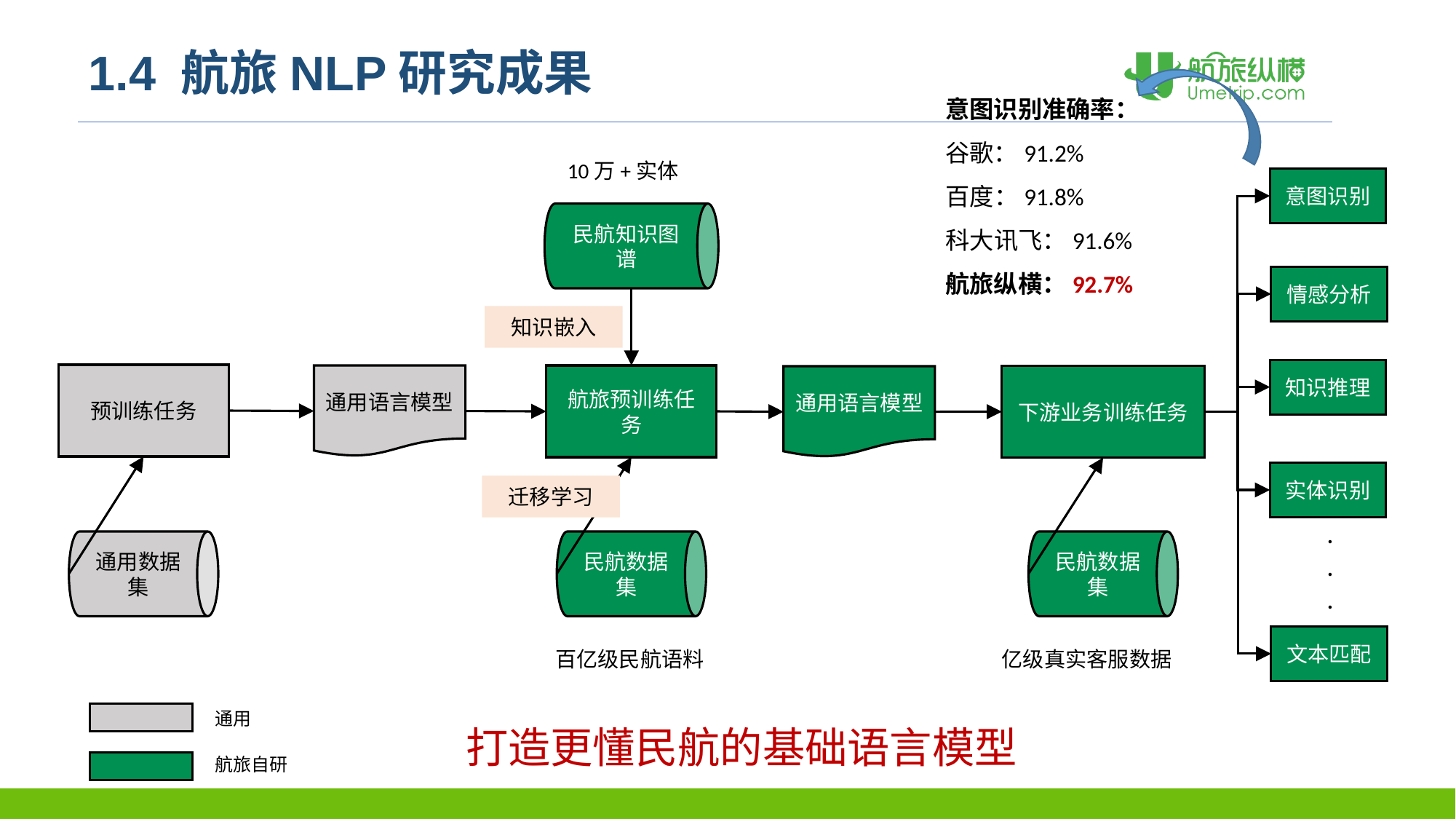

# 1.4 航旅NLP研究成果
意图识别准确率：
谷歌：91.2%
百度：91.8%
科大讯飞：91.6%
航旅纵横：92.7%

10万+实体
民航知识图谱
意图识别
情感分析
知识嵌入
知识推理
预训练任务
通用语言模型
航旅预训练任务
下游业务训练任务
通用语言模型
实体识别
迁移学习
通用数据集
民航数据集
民航数据集
.
.
.
文本匹配
百亿级民航语料
亿级真实客服数据
通用

打造更懂民航的基础语言模型
航旅自研